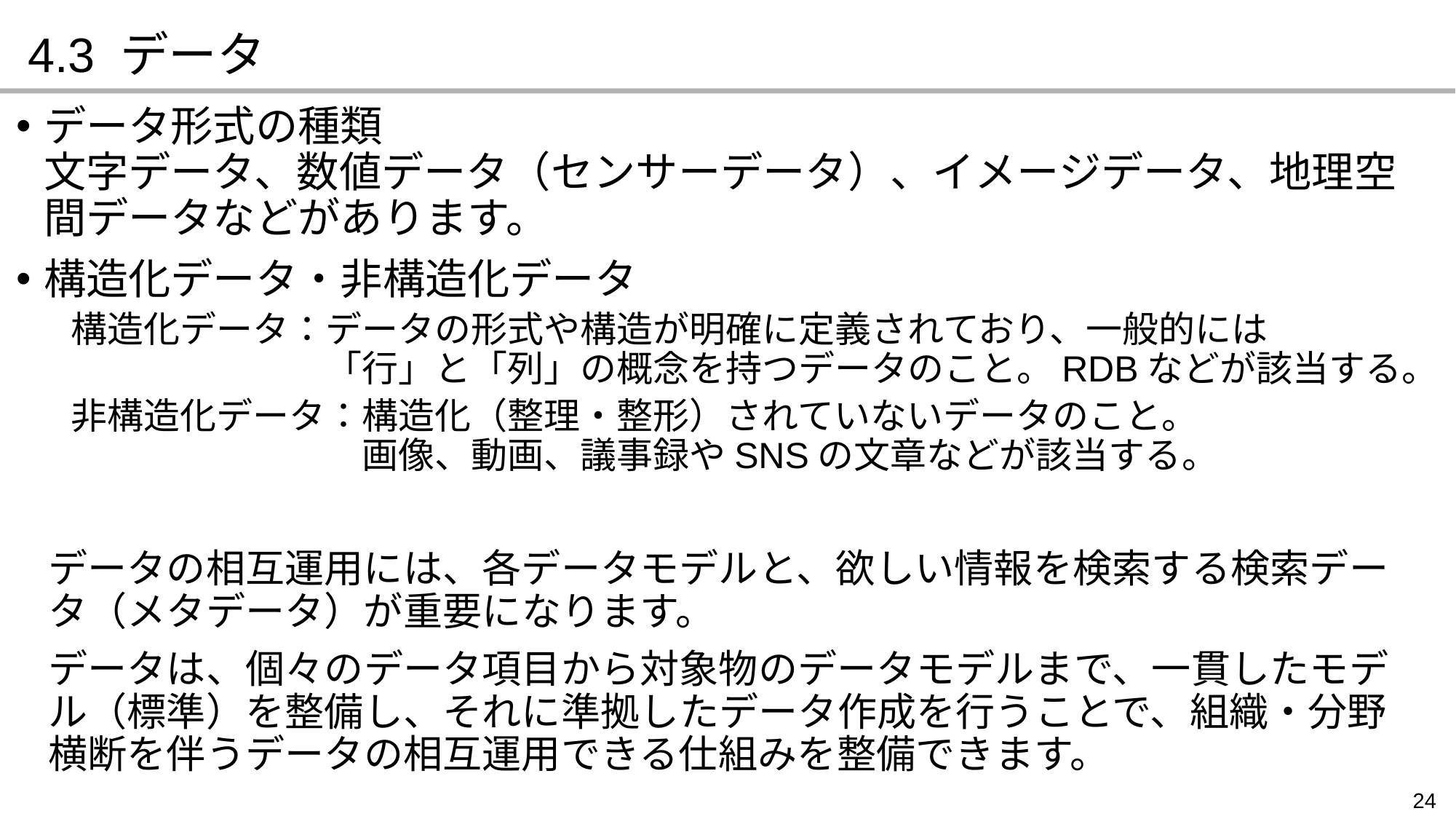

4.3 データ
データ形式の種類
文字データ、数値データ（センサーデータ）、イメージデータ、地理空間データなどがあります。
構造化データ・非構造化データ
構造化データ：データの形式や構造が明確に定義されており、一般的には
　　　　　　　「行」と「列」の概念を持つデータのこと。RDBなどが該当する。
非構造化データ：構造化（整理・整形）されていないデータのこと。
　　　　　　　　画像、動画、議事録やSNSの文章などが該当する。

データの相互運用には、各データモデルと、欲しい情報を検索する検索データ（メタデータ）が重要になります。
データは、個々のデータ項目から対象物のデータモデルまで、一貫したモデル（標準）を整備し、それに準拠したデータ作成を行うことで、組織・分野横断を伴うデータの相互運用できる仕組みを整備できます。

24